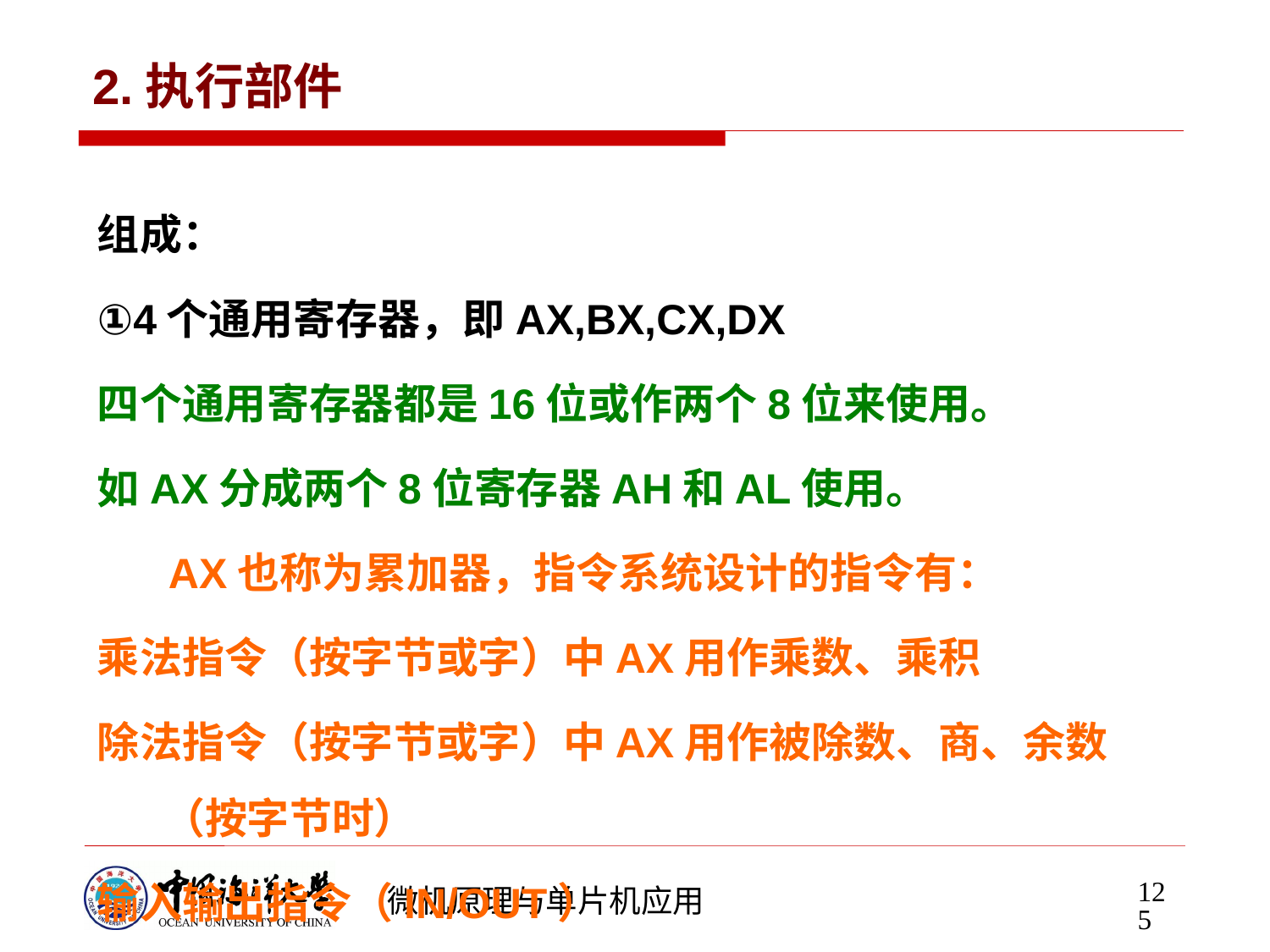

# 2.执行部件
组成：
①4个通用寄存器，即AX,BX,CX,DX
四个通用寄存器都是16位或作两个8位来使用。
如AX分成两个8位寄存器AH和AL使用。
      AX也称为累加器，指令系统设计的指令有：
乘法指令（按字节或字）中AX用作乘数、乘积
除法指令（按字节或字）中AX用作被除数、商、余数（按字节时）
输入输出指令（IN/OUT）
标志传送指令LAHF/SAHF等

125